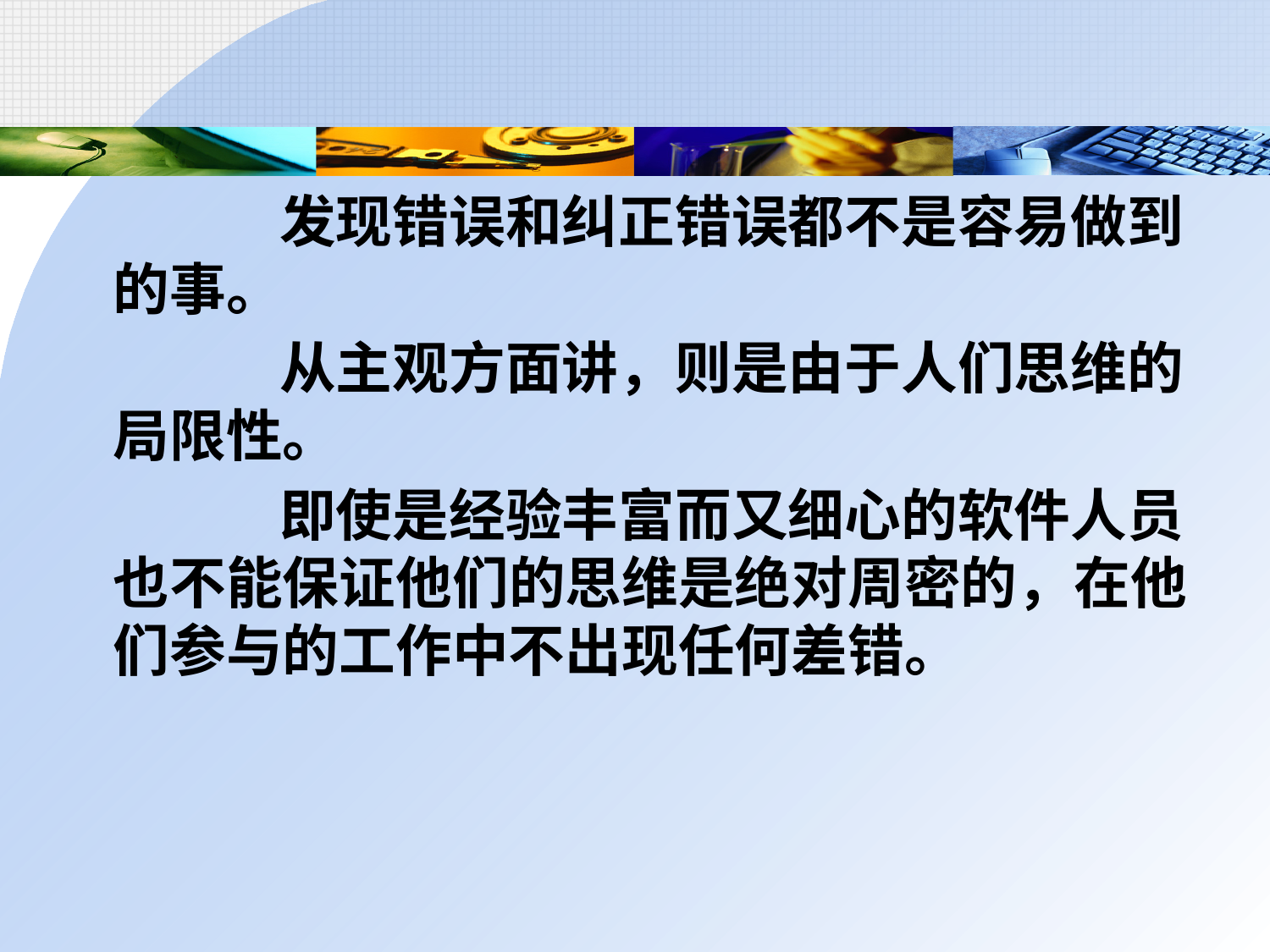

发现错误和纠正错误都不是容易做到的事。
		  从主观方面讲，则是由于人们思维的局限性。
		  即使是经验丰富而又细心的软件人员也不能保证他们的思维是绝对周密的，在他们参与的工作中不出现任何差错。